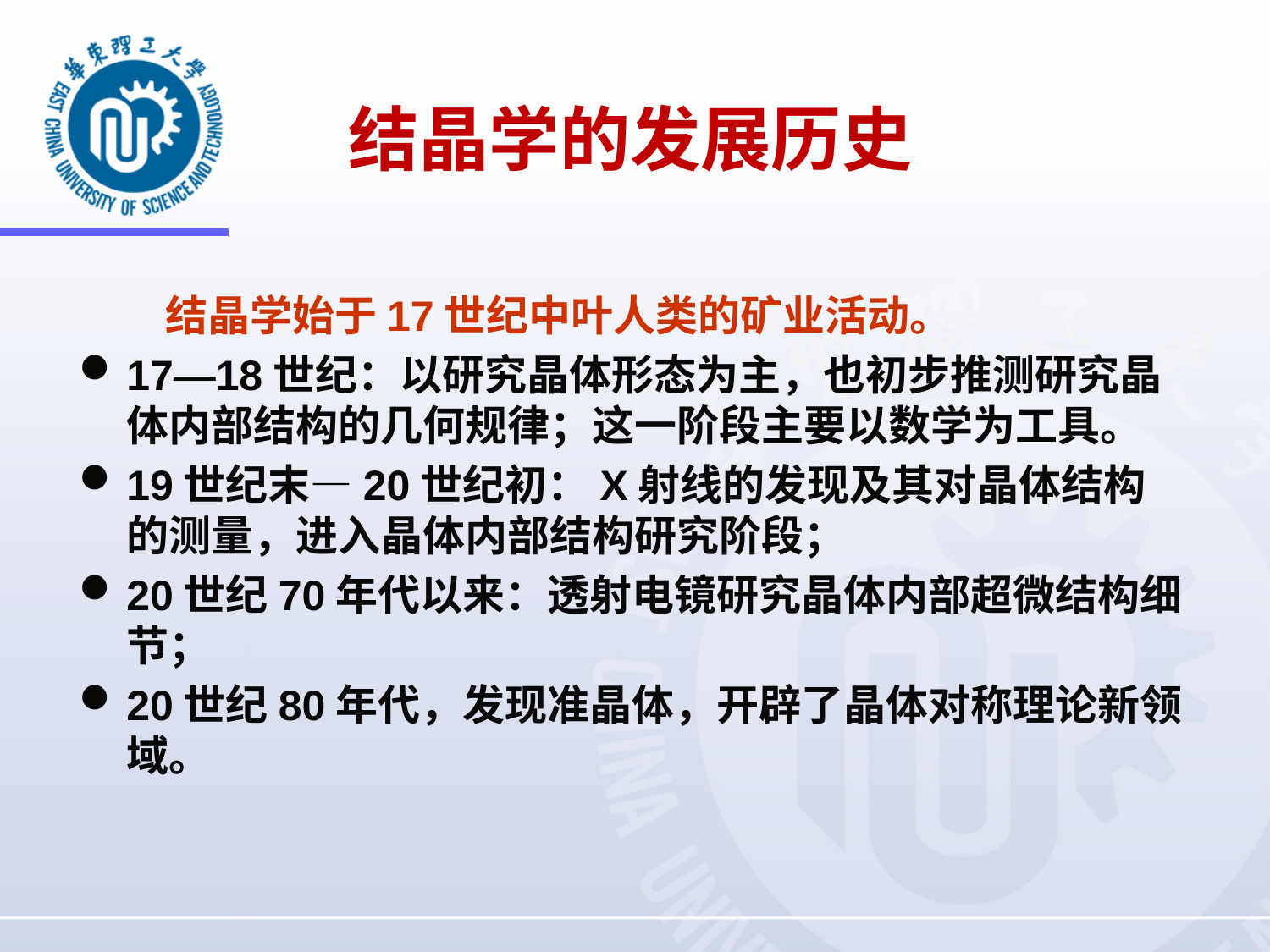

结晶学的发展历史
        结晶学始于17世纪中叶人类的矿业活动。
17—18世纪：以研究晶体形态为主，也初步推测研究晶体内部结构的几何规律；这一阶段主要以数学为工具。
19世纪末—20世纪初：X射线的发现及其对晶体结构的测量，进入晶体内部结构研究阶段；
20世纪70年代以来：透射电镜研究晶体内部超微结构细节；
20世纪80年代，发现准晶体，开辟了晶体对称理论新领域。